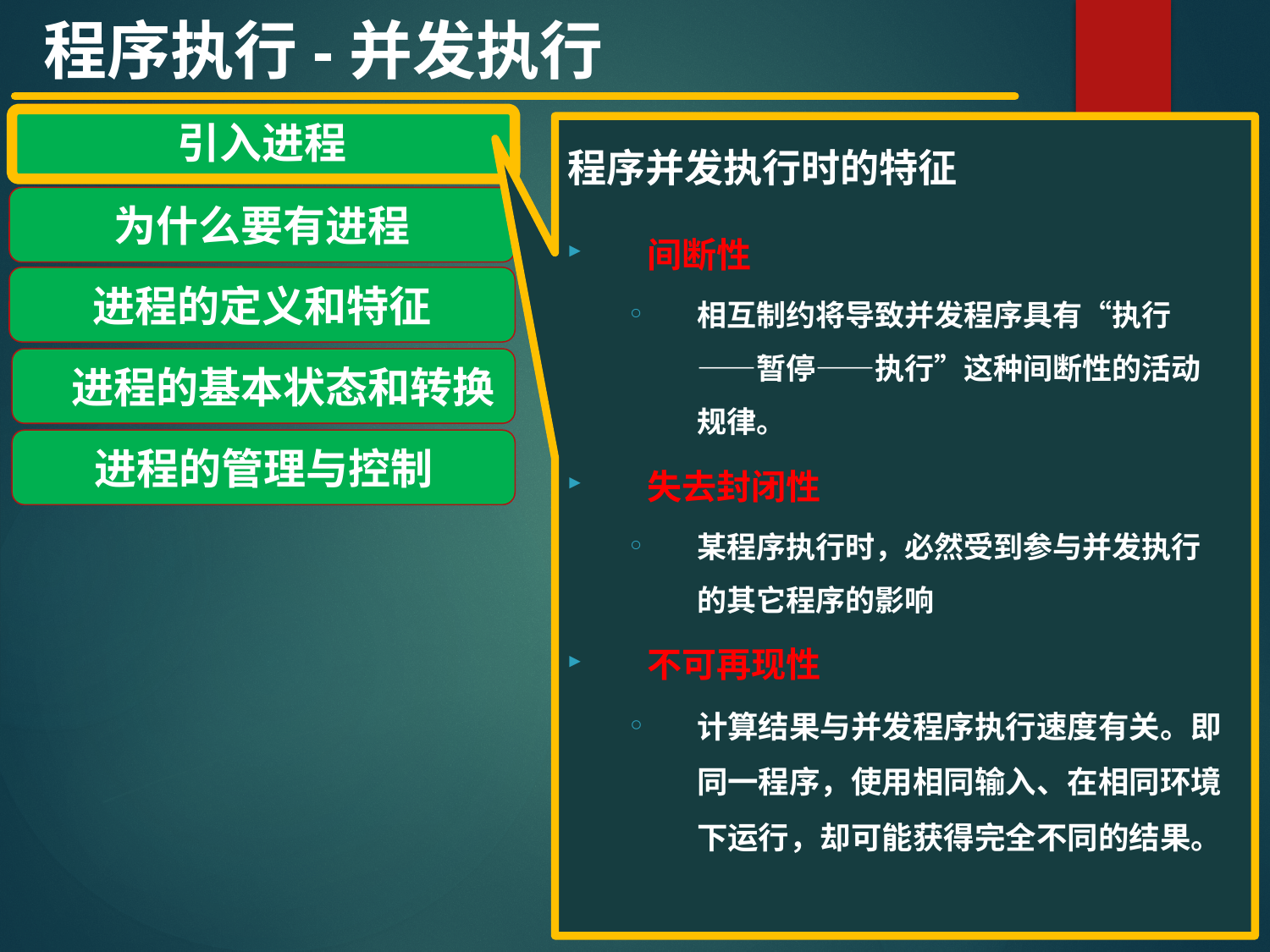

程序执行-并发执行

引入进程
为什么要有进程
进程的定义和特征
   进程的基本状态和转换
进程的管理与控制

程序并发执行时的特征
间断性
相互制约将导致并发程序具有“执行——暂停——执行”这种间断性的活动规律。
失去封闭性
某程序执行时，必然受到参与并发执行的其它程序的影响
不可再现性
计算结果与并发程序执行速度有关。即同一程序，使用相同输入、在相同环境下运行，却可能获得完全不同的结果。